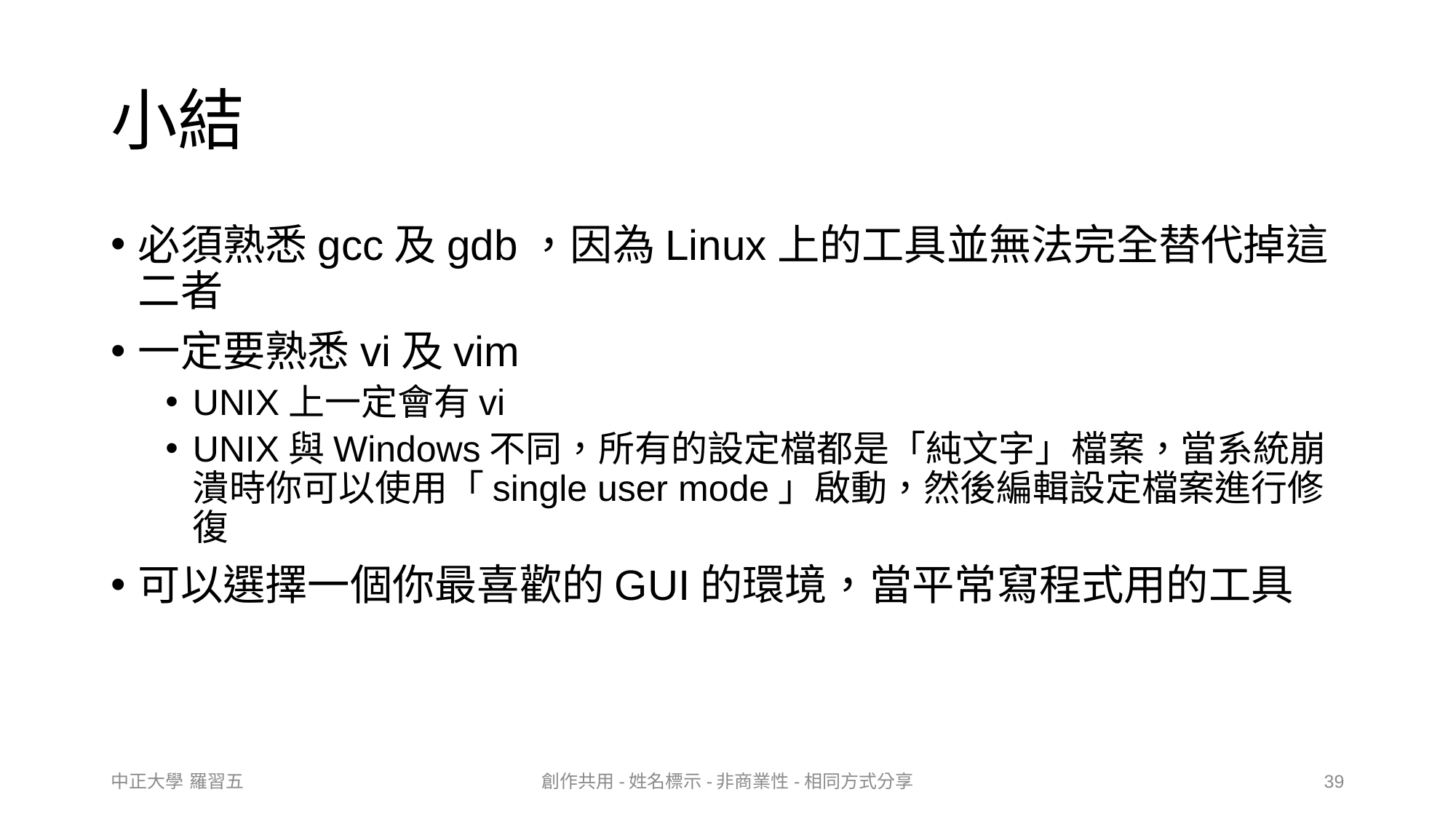

# 小結
必須熟悉gcc及gdb，因為Linux上的工具並無法完全替代掉這二者
一定要熟悉vi及vim
UNIX上一定會有vi
UNIX與Windows不同，所有的設定檔都是「純文字」檔案，當系統崩潰時你可以使用「single user mode」啟動，然後編輯設定檔案進行修復
可以選擇一個你最喜歡的GUI的環境，當平常寫程式用的工具
中正大學 羅習五
創作共用-姓名標示-非商業性-相同方式分享
39